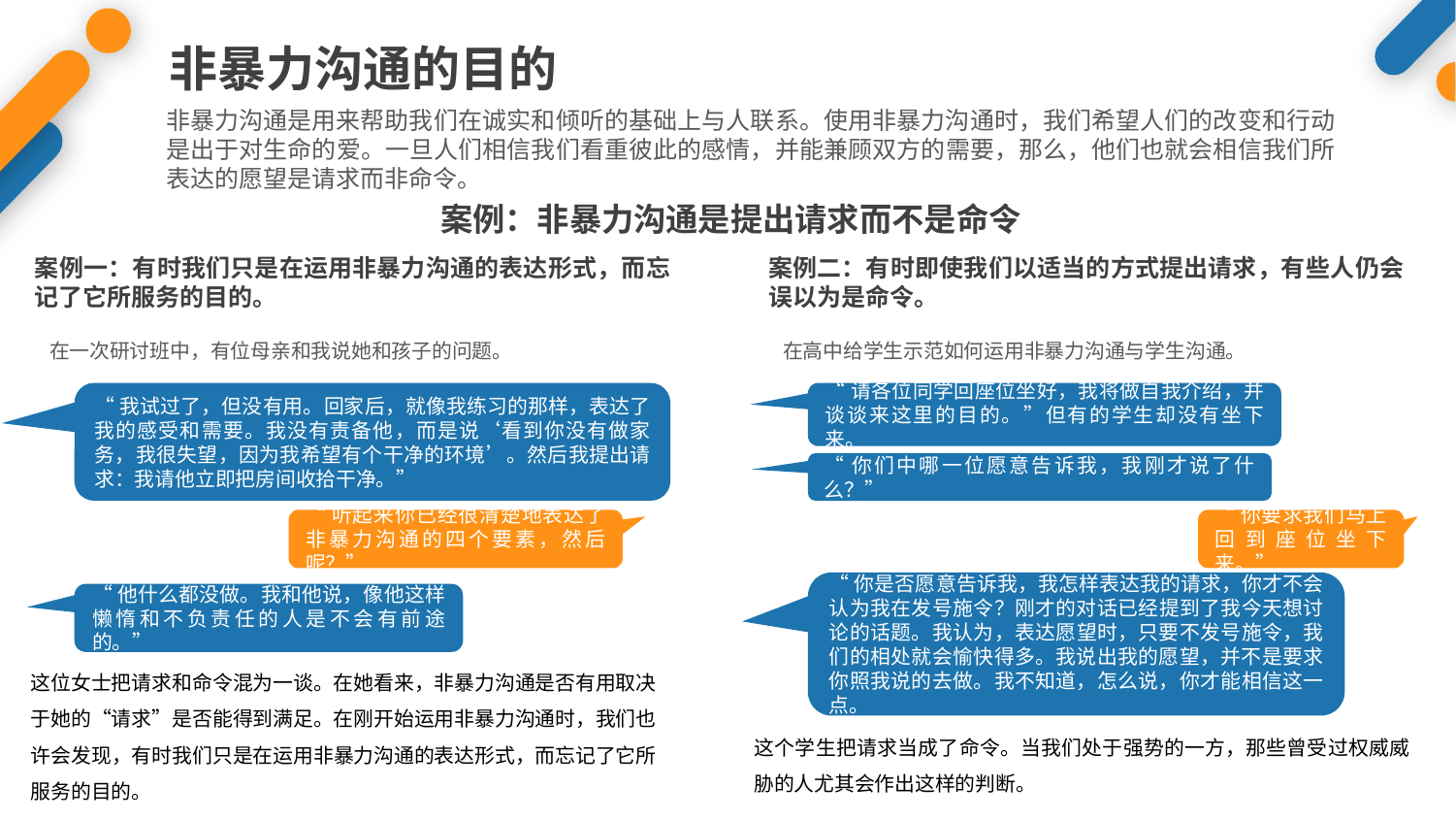

非暴力沟通的目的
非暴力沟通是用来帮助我们在诚实和倾听的基础上与人联系。使用非暴力沟通时，我们希望人们的改变和行动是出于对生命的爱。一旦人们相信我们看重彼此的感情，并能兼顾双方的需要，那么，他们也就会相信我们所表达的愿望是请求而非命令。
案例：非暴力沟通是提出请求而不是命令
案例一：有时我们只是在运用非暴力沟通的表达形式，而忘记了它所服务的目的。
案例二：有时即使我们以适当的方式提出请求，有些人仍会误以为是命令。
在一次研讨班中，有位母亲和我说她和孩子的问题。
在高中给学生示范如何运用非暴力沟通与学生沟通。
“我试过了，但没有用。回家后，就像我练习的那样，表达了我的感受和需要。我没有责备他，而是说‘看到你没有做家务，我很失望，因为我希望有个干净的环境’。然后我提出请求：我请他立即把房间收拾干净。”
“请各位同学回座位坐好，我将做自我介绍，并谈谈来这里的目的。”但有的学生却没有坐下来。
“你们中哪一位愿意告诉我，我刚才说了什么？”
“听起来你已经很清楚地表达了非暴力沟通的四个要素，然后呢？”
“你要求我们马上回到座位坐下来。”
“你是否愿意告诉我，我怎样表达我的请求，你才不会认为我在发号施令？刚才的对话已经提到了我今天想讨论的话题。我认为，表达愿望时，只要不发号施令，我们的相处就会愉快得多。我说出我的愿望，并不是要求你照我说的去做。我不知道，怎么说，你才能相信这一点。
“他什么都没做。我和他说，像他这样懒惰和不负责任的人是不会有前途的。”
这位女士把请求和命令混为一谈。在她看来，非暴力沟通是否有用取决于她的“请求”是否能得到满足。在刚开始运用非暴力沟通时，我们也许会发现，有时我们只是在运用非暴力沟通的表达形式，而忘记了它所服务的目的。
这个学生把请求当成了命令。当我们处于强势的一方，那些曾受过权威威胁的人尤其会作出这样的判断。